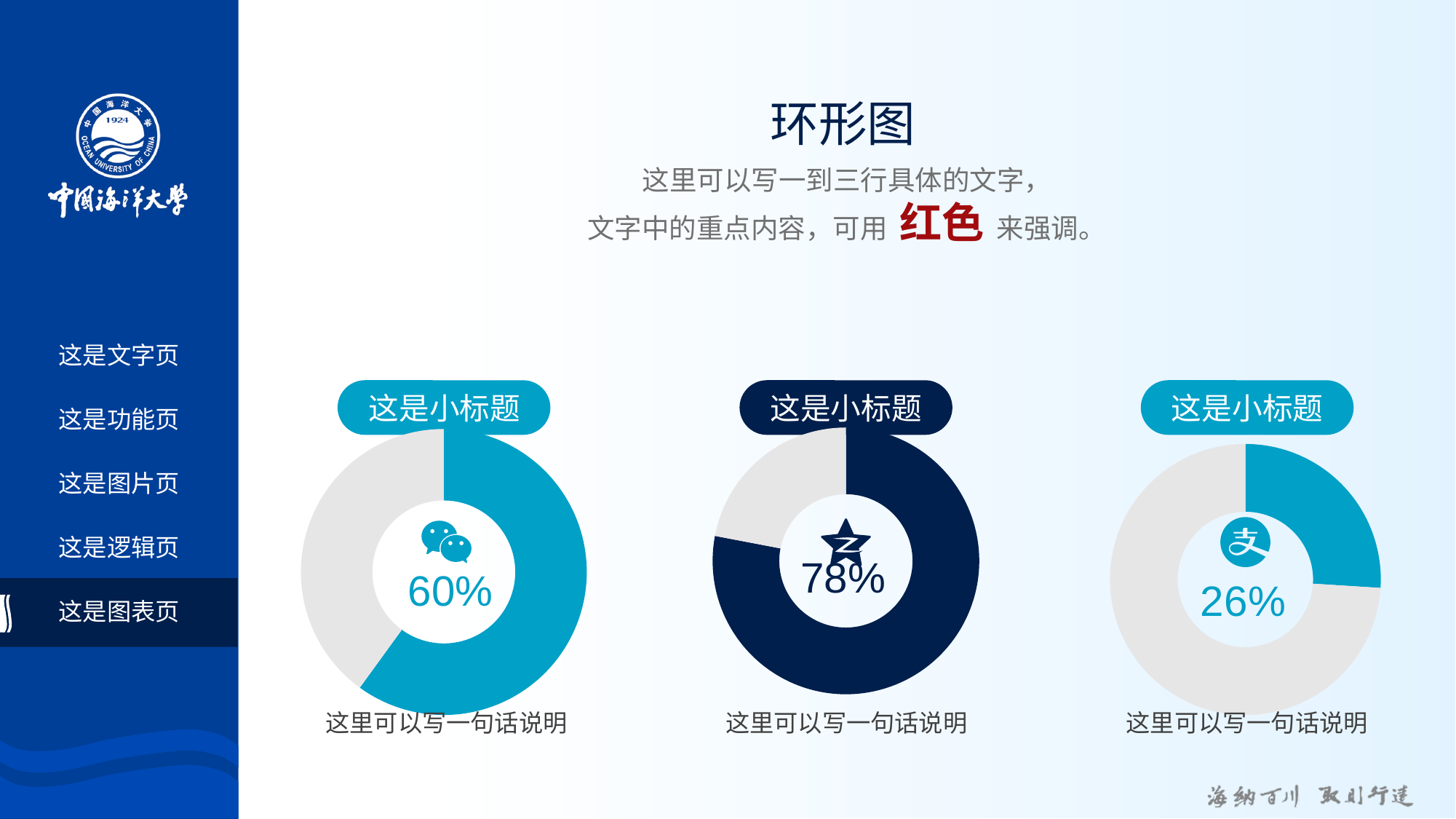

# 环形图
这里可以写一到三行具体的文字，
文字中的重点内容，可用  红色  来强调。
这是文字页

这是小标题

这是小标题

这是小标题
这是功能页

### Chart

| Category | 销售额 |
|---|---|
| 百分比 | 0.78 |
| 补位 | 0.22 |

### Chart

| Category | 第一部分 |
|---|---|
| 编辑 | 0.6 |
| 补位 | 0.4 |

### Chart

| Category | 销售额 |
|---|---|
| 百分比 | 0.26 |
| 补位 | 0.74 |
这是图片页

这是逻辑页

这是图表页
这里可以写一句话说明
这里可以写一句话说明
这里可以写一句话说明